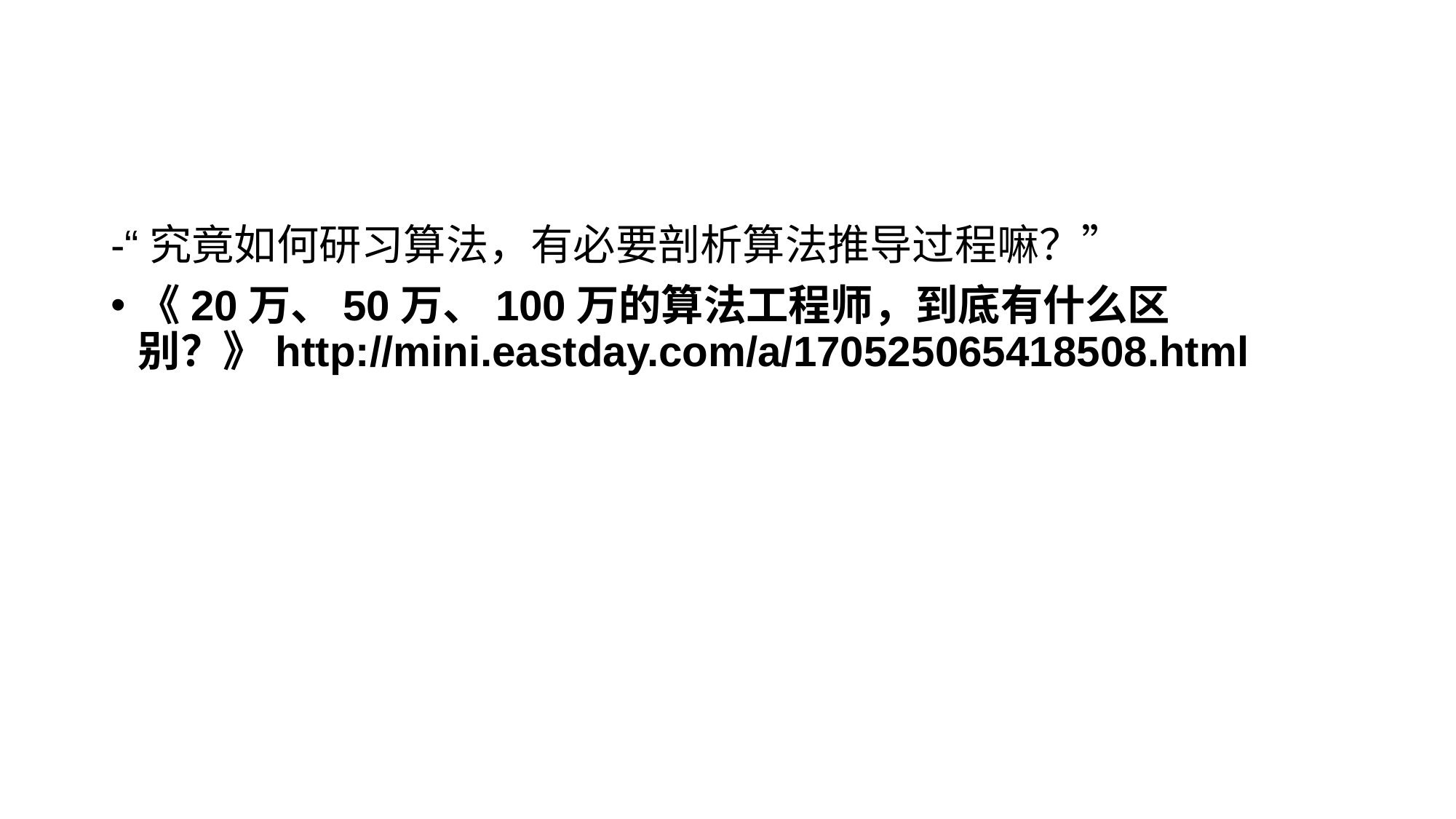

#
-“究竟如何研习算法，有必要剖析算法推导过程嘛？”
《20万、50万、100万的算法工程师，到底有什么区别？》http://mini.eastday.com/a/170525065418508.html